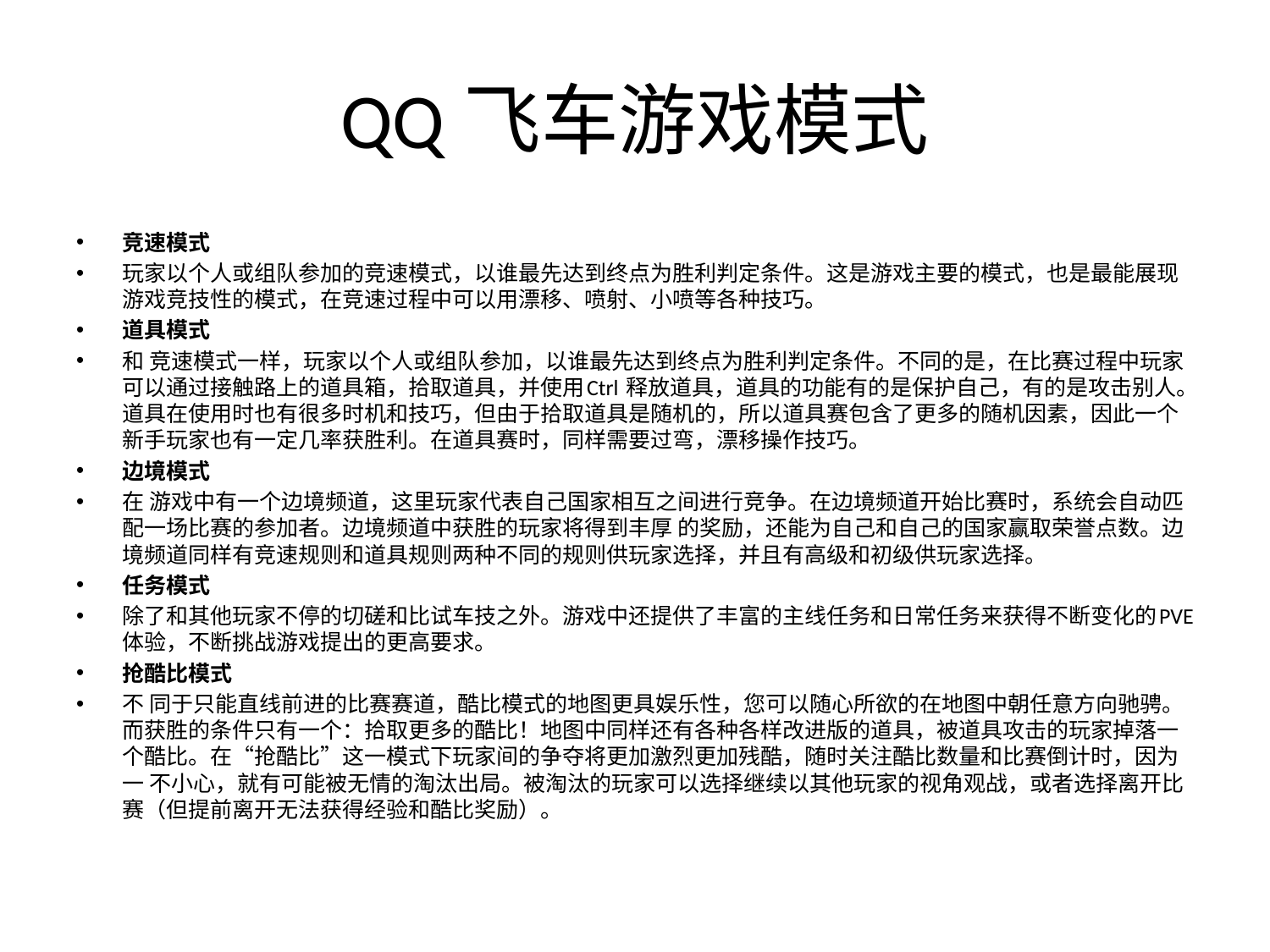

# QQ飞车游戏模式
竞速模式
玩家以个人或组队参加的竞速模式，以谁最先达到终点为胜利判定条件。这是游戏主要的模式，也是最能展现游戏竞技性的模式，在竞速过程中可以用漂移、喷射、小喷等各种技巧。
道具模式
和 竞速模式一样，玩家以个人或组队参加，以谁最先达到终点为胜利判定条件。不同的是，在比赛过程中玩家可以通过接触路上的道具箱，拾取道具，并使用Ctrl 释放道具，道具的功能有的是保护自己，有的是攻击别人。道具在使用时也有很多时机和技巧，但由于拾取道具是随机的，所以道具赛包含了更多的随机因素，因此一个新手玩家也有一定几率获胜利。在道具赛时，同样需要过弯，漂移操作技巧。
边境模式
在 游戏中有一个边境频道，这里玩家代表自己国家相互之间进行竞争。在边境频道开始比赛时，系统会自动匹配一场比赛的参加者。边境频道中获胜的玩家将得到丰厚 的奖励，还能为自己和自己的国家赢取荣誉点数。边境频道同样有竞速规则和道具规则两种不同的规则供玩家选择，并且有高级和初级供玩家选择。
任务模式
除了和其他玩家不停的切磋和比试车技之外。游戏中还提供了丰富的主线任务和日常任务来获得不断变化的PVE体验，不断挑战游戏提出的更高要求。
抢酷比模式
不 同于只能直线前进的比赛赛道，酷比模式的地图更具娱乐性，您可以随心所欲的在地图中朝任意方向驰骋。而获胜的条件只有一个：拾取更多的酷比！地图中同样还有各种各样改进版的道具，被道具攻击的玩家掉落一个酷比。在“抢酷比”这一模式下玩家间的争夺将更加激烈更加残酷，随时关注酷比数量和比赛倒计时，因为一 不小心，就有可能被无情的淘汰出局。被淘汰的玩家可以选择继续以其他玩家的视角观战，或者选择离开比赛（但提前离开无法获得经验和酷比奖励）。